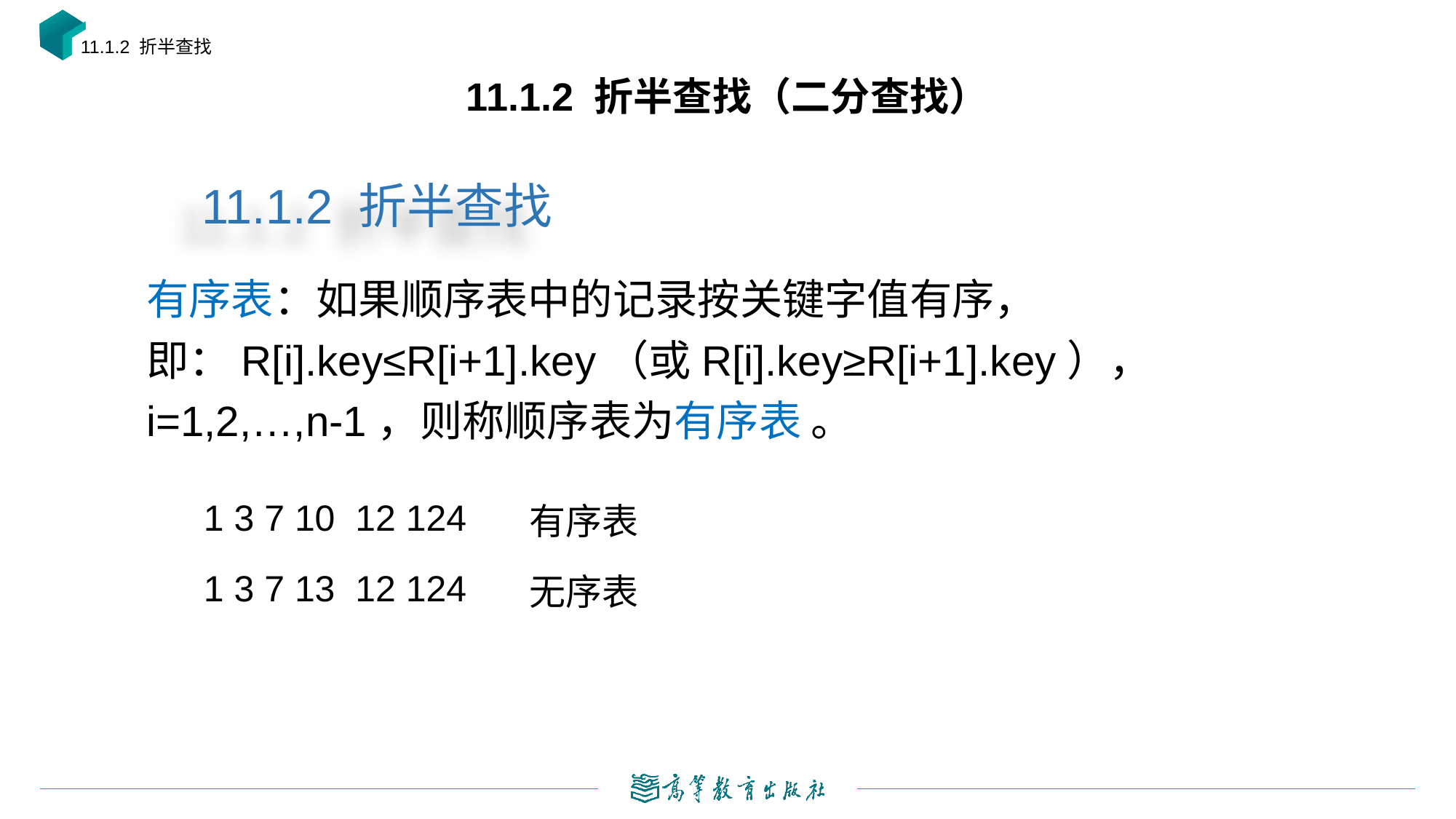

11.1.2 折半查找
# 11.1.2 折半查找（二分查找）
11.1.2 折半查找
有序表：如果顺序表中的记录按关键字值有序，
即：R[i].key≤R[i+1].key（或R[i].key≥R[i+1].key），
i=1,2,…,n-1，则称顺序表为有序表 。
1 3 7 10  12 124
有序表
1 3 7 13  12 124
无序表